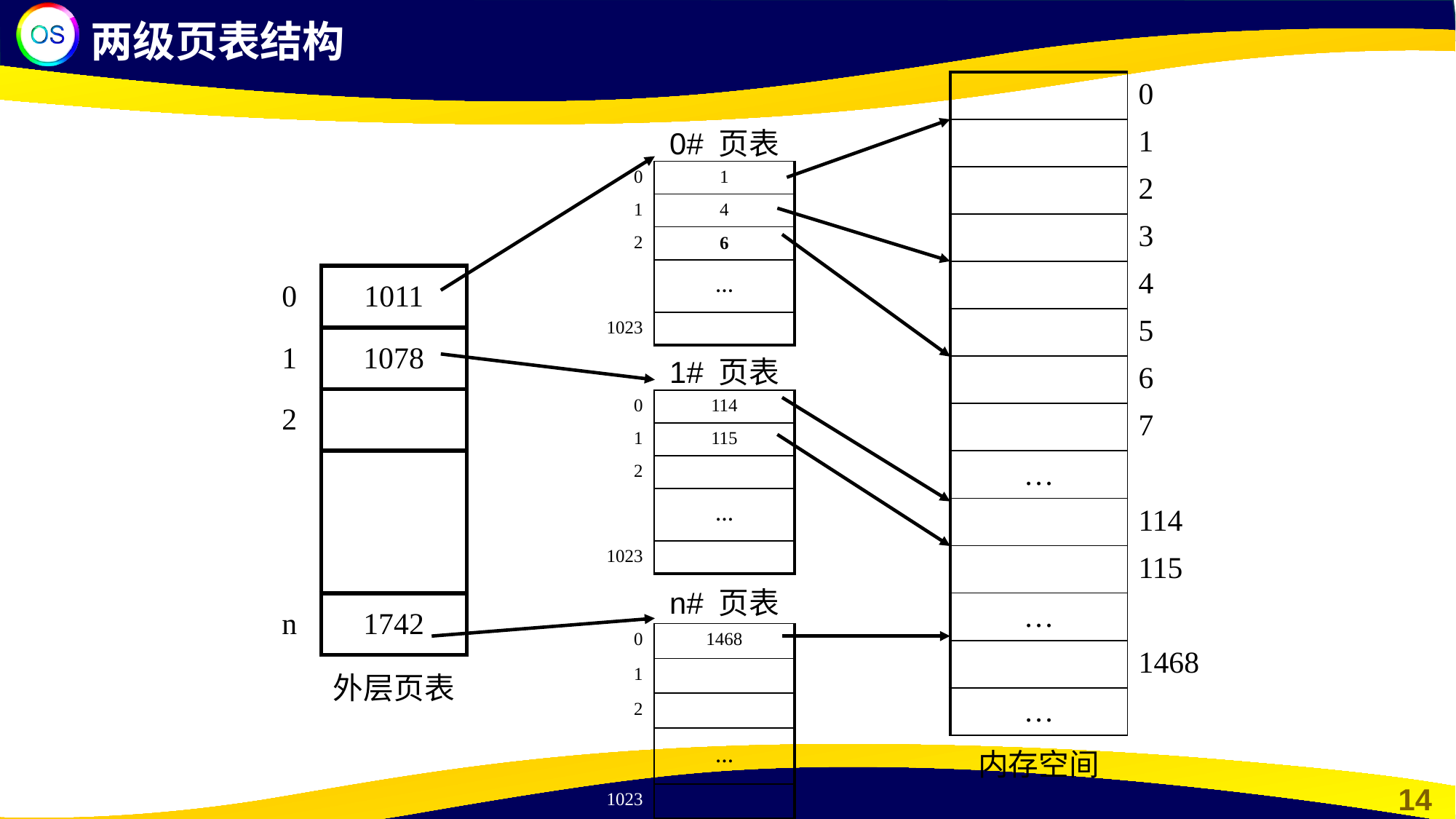

两级页表结构
|  | 0 |
| --- | --- |
|  | 1 |
|  | 2 |
|  | 3 |
|  | 4 |
|  | 5 |
|  | 6 |
|  | 7 |
| … |  |
|  | 114 |
|  | 115 |
| … |  |
|  | 1468 |
| … |  |
| 内存空间 |  |
|  | 0# 页表 |
| --- | --- |
| 0 | 1 |
| 1 | 4 |
| 2 | 6 |
|  | … |
| 1023 |  |

| 0 | 1011 |
| --- | --- |
| 1 | 1078 |
| 2 |  |
|  |  |
| n | 1742 |
|  | 外层页表 |
|  | 1# 页表 |
| --- | --- |
| 0 | 114 |
| 1 | 115 |
| 2 |  |
|  | … |
| 1023 |  |

|  | n# 页表 |
| --- | --- |
| 0 | 1468 |
| 1 |  |
| 2 |  |
|  | … |
| 1023 |  |